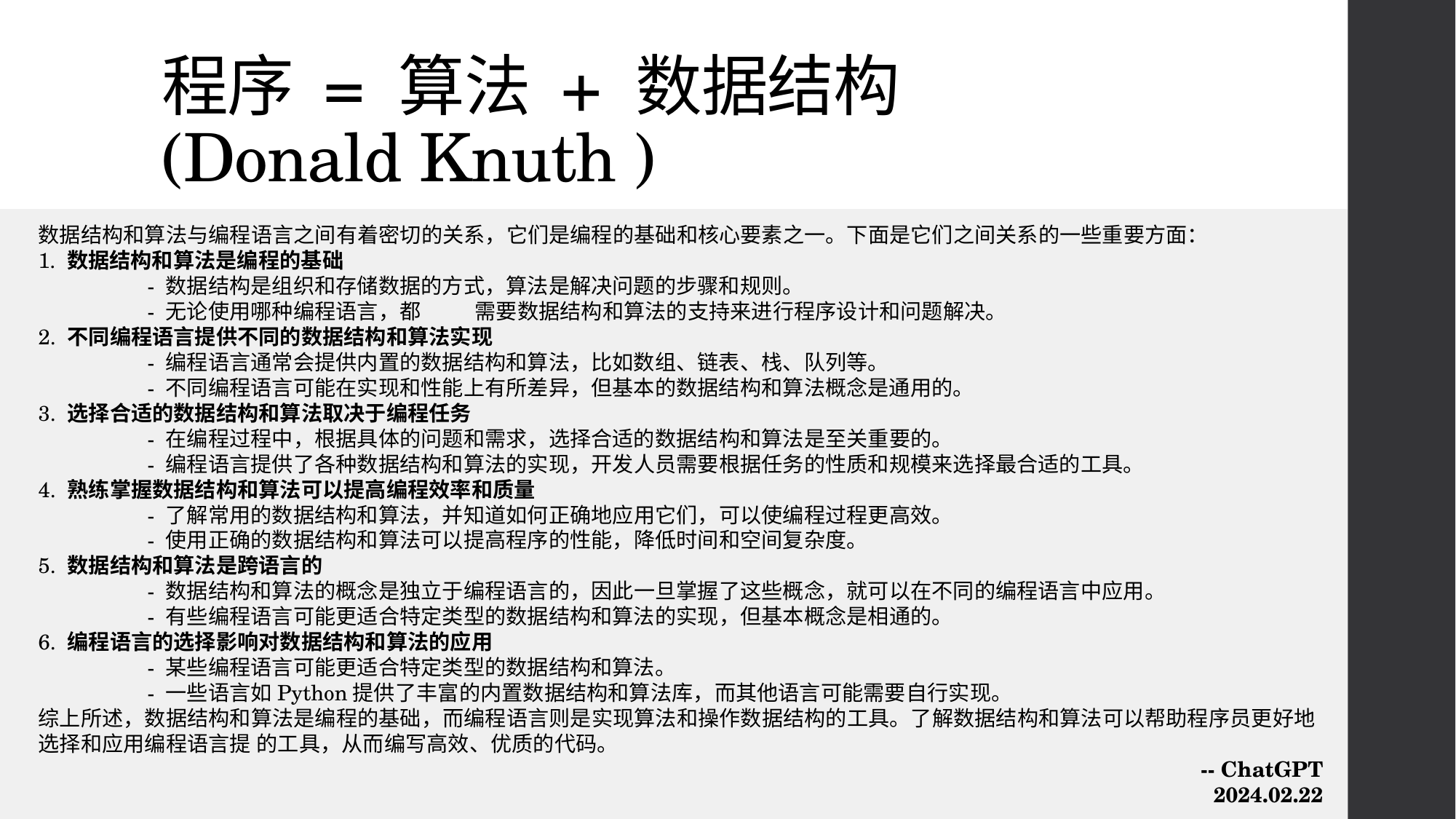

# 程序 = 算法 + 数据结构 (Donald Knuth )

数据结构和算法与编程语言之间有着密切的关系，它们是编程的基础和核心要素之一。下面是它们之间关系的一些重要方面：
1. 数据结构和算法是编程的基础
	- 数据结构是组织和存储数据的方式，算法是解决问题的步骤和规则。
	- 无论使用哪种编程语言，都	需要数据结构和算法的支持来进行程序设计和问题解决。
2. 不同编程语言提供不同的数据结构和算法实现
	- 编程语言通常会提供内置的数据结构和算法，比如数组、链表、栈、队列等。
	- 不同编程语言可能在实现和性能上有所差异，但基本的数据结构和算法概念是通用的。
3. 选择合适的数据结构和算法取决于编程任务
	- 在编程过程中，根据具体的问题和需求，选择合适的数据结构和算法是至关重要的。
	- 编程语言提供了各种数据结构和算法的实现，开发人员需要根据任务的性质和规模来选择最合适的工具。
4. 熟练掌握数据结构和算法可以提高编程效率和质量
	- 了解常用的数据结构和算法，并知道如何正确地应用它们，可以使编程过程更高效。
	- 使用正确的数据结构和算法可以提高程序的性能，降低时间和空间复杂度。
5. 数据结构和算法是跨语言的
	- 数据结构和算法的概念是独立于编程语言的，因此一旦掌握了这些概念，就可以在不同的编程语言中应用。
	- 有些编程语言可能更适合特定类型的数据结构和算法的实现，但基本概念是相通的。
6. 编程语言的选择影响对数据结构和算法的应用
	- 某些编程语言可能更适合特定类型的数据结构和算法。
	- 一些语言如Python提供了丰富的内置数据结构和算法库，而其他语言可能需要自行实现。
综上所述，数据结构和算法是编程的基础，而编程语言则是实现算法和操作数据结构的工具。了解数据结构和算法可以帮助程序员更好地选择和应用编程语言提	的工具，从而编写高效、优质的代码。
-- ChatGPT
2024.02.22